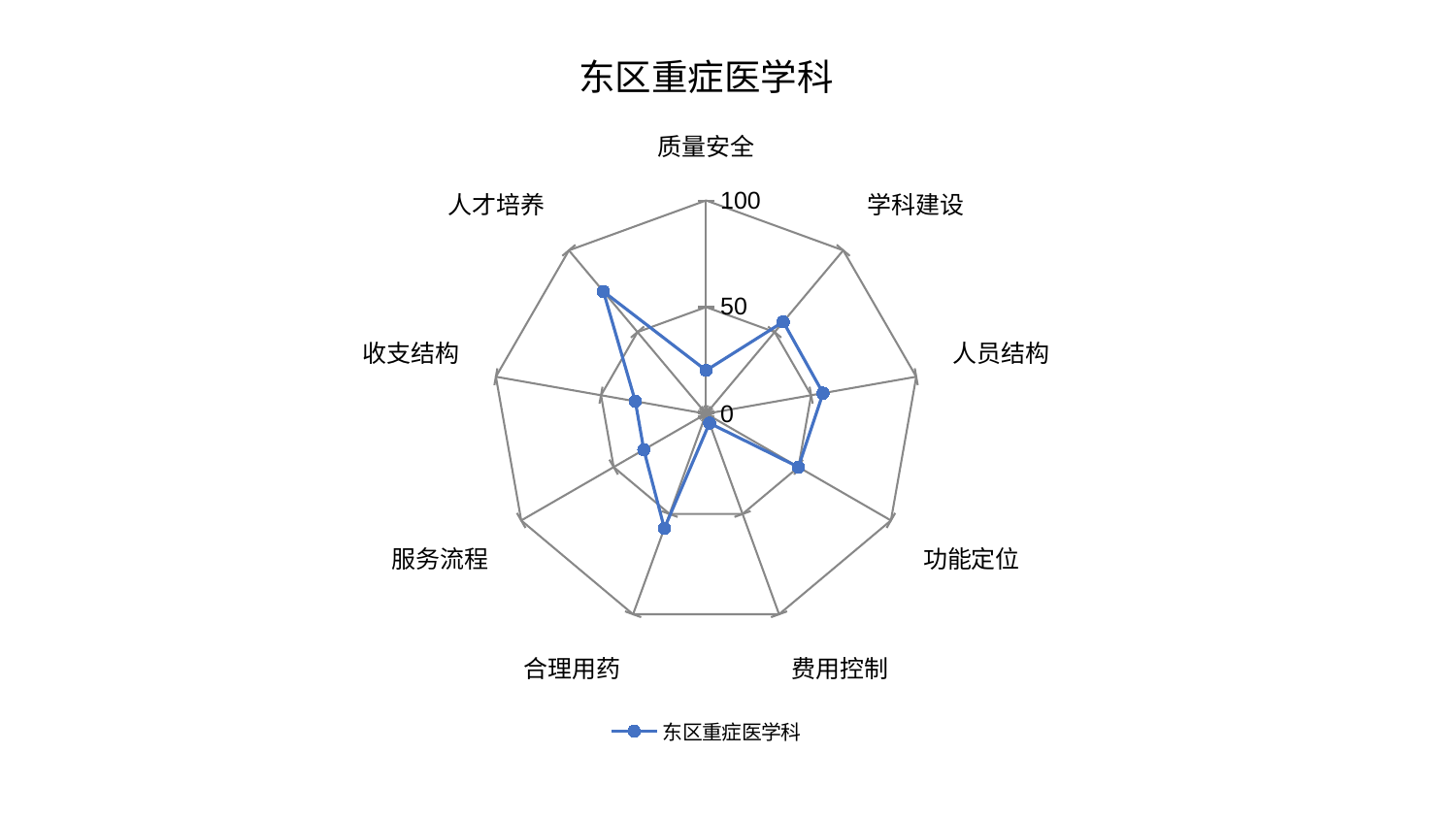

### Chart: 东区重症医学科

| Category | 东区重症医学科 |
|---|---|
| 质量安全 | 20.318711247937863 |
| 学科建设 | 56.263504354995796 |
| 人员结构 | 55.649271777410746 |
| 功能定位 | 49.9545093824802 |
| 费用控制 | 4.700850233287238 |
| 合理用药 | 57.14176278521814 |
| 服务流程 | 33.70393228806351 |
| 收支结构 | 33.689261697434844 |
| 人才培养 | 74.81295503012005 |
156